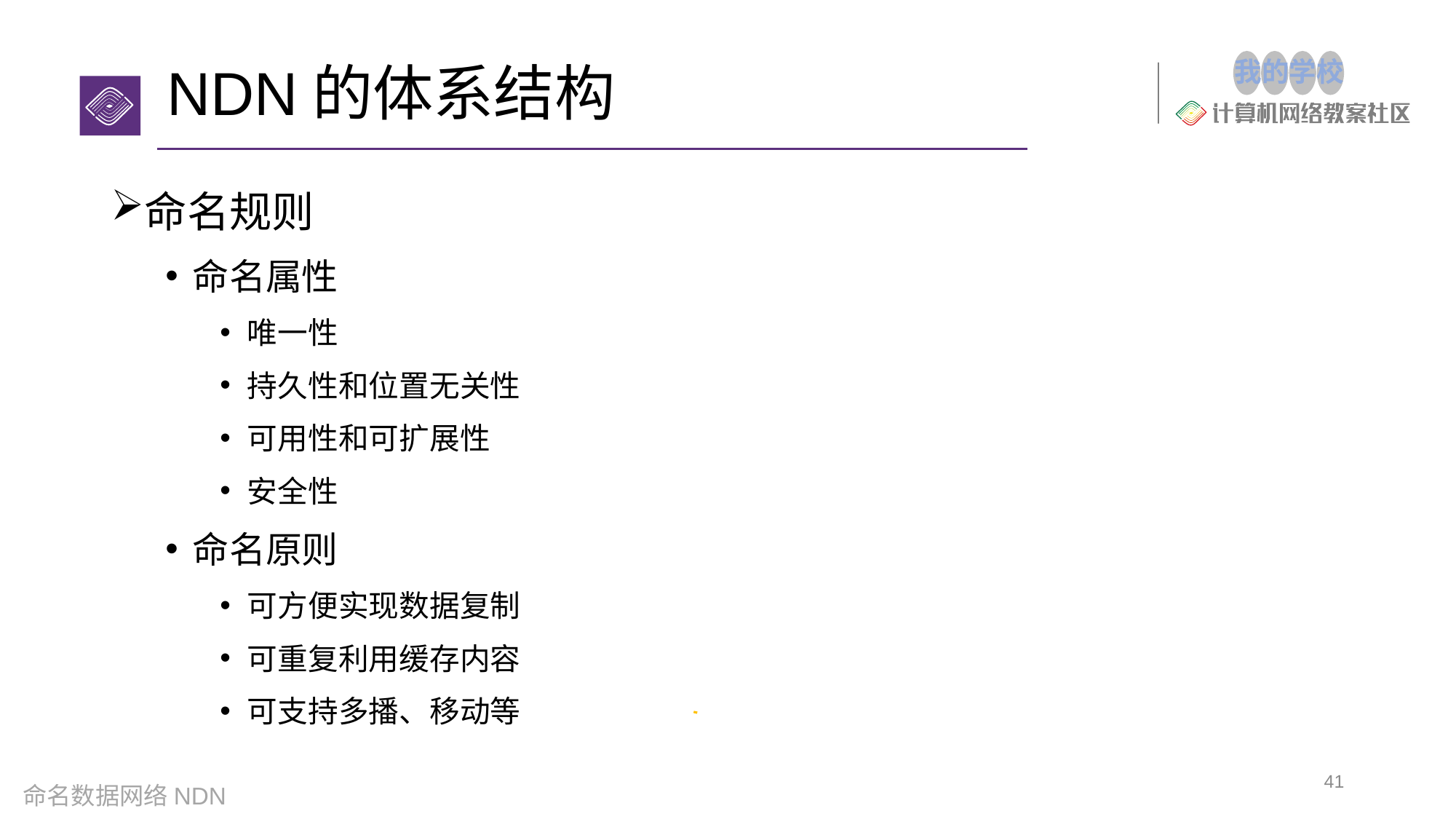

# NDN的体系结构
命名规则
命名属性
唯一性
持久性和位置无关性
可用性和可扩展性
安全性
命名原则
可方便实现数据复制
可重复利用缓存内容
可支持多播、移动等

41
命名数据网络NDN